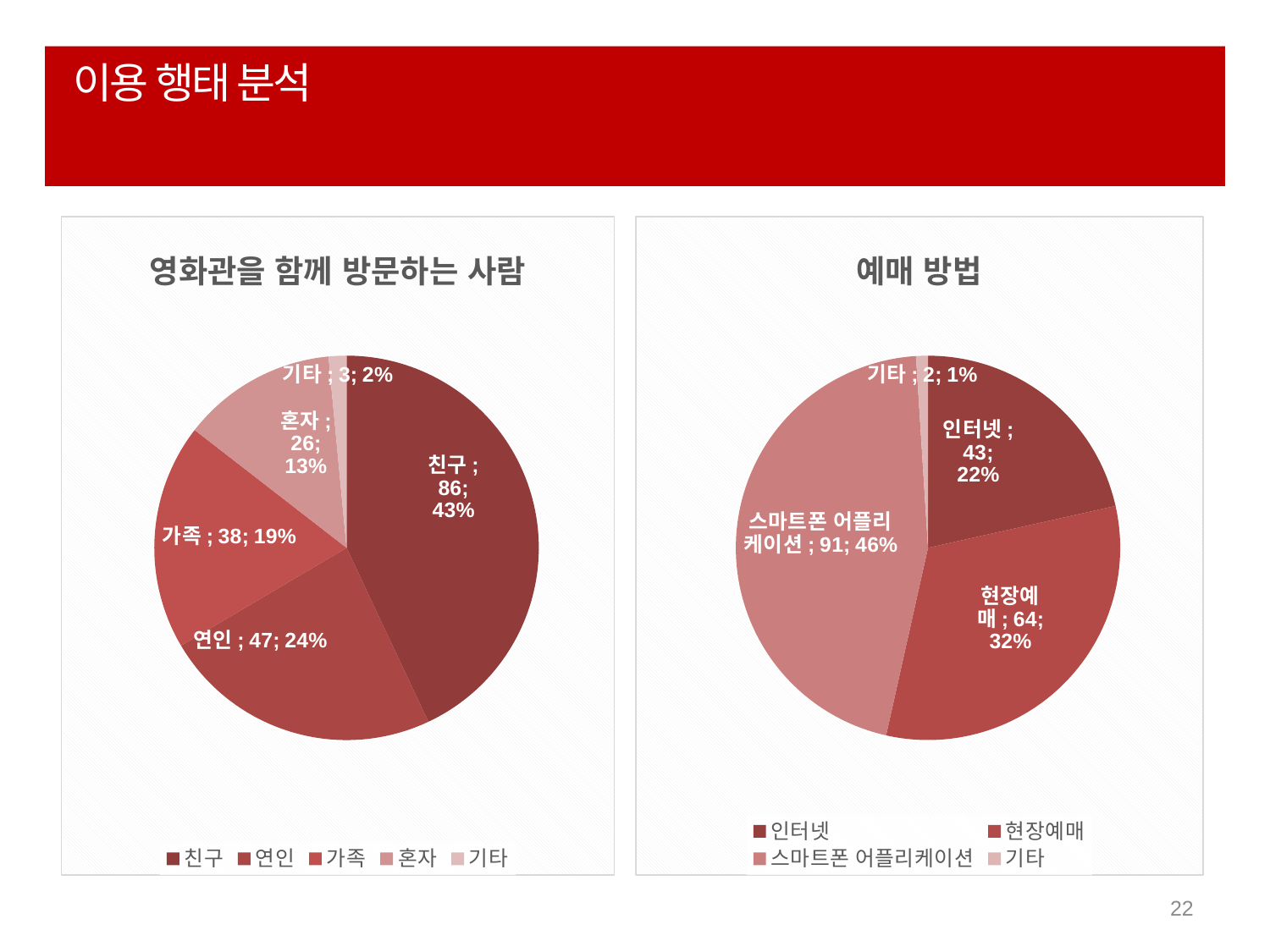

# 이용 행태 분석

### Chart: 영화관을 함께 방문하는 사람

| Category | 빈도 |
|---|---|
| 친구 | 86.0 |
| 연인 | 47.0 |
| 가족 | 38.0 |
| 혼자 | 26.0 |
| 기타 | 3.0 |

### Chart: 예매 방법

| Category | 빈도 | 백분율 |
|---|---|---|
| 인터넷 | 43.0 | 21.5 |
| 현장예매 | 64.0 | 32.0 |
| 스마트폰 어플리케이션 | 91.0 | 45.5 |
| 기타 | 2.0 | 1.0 |
22